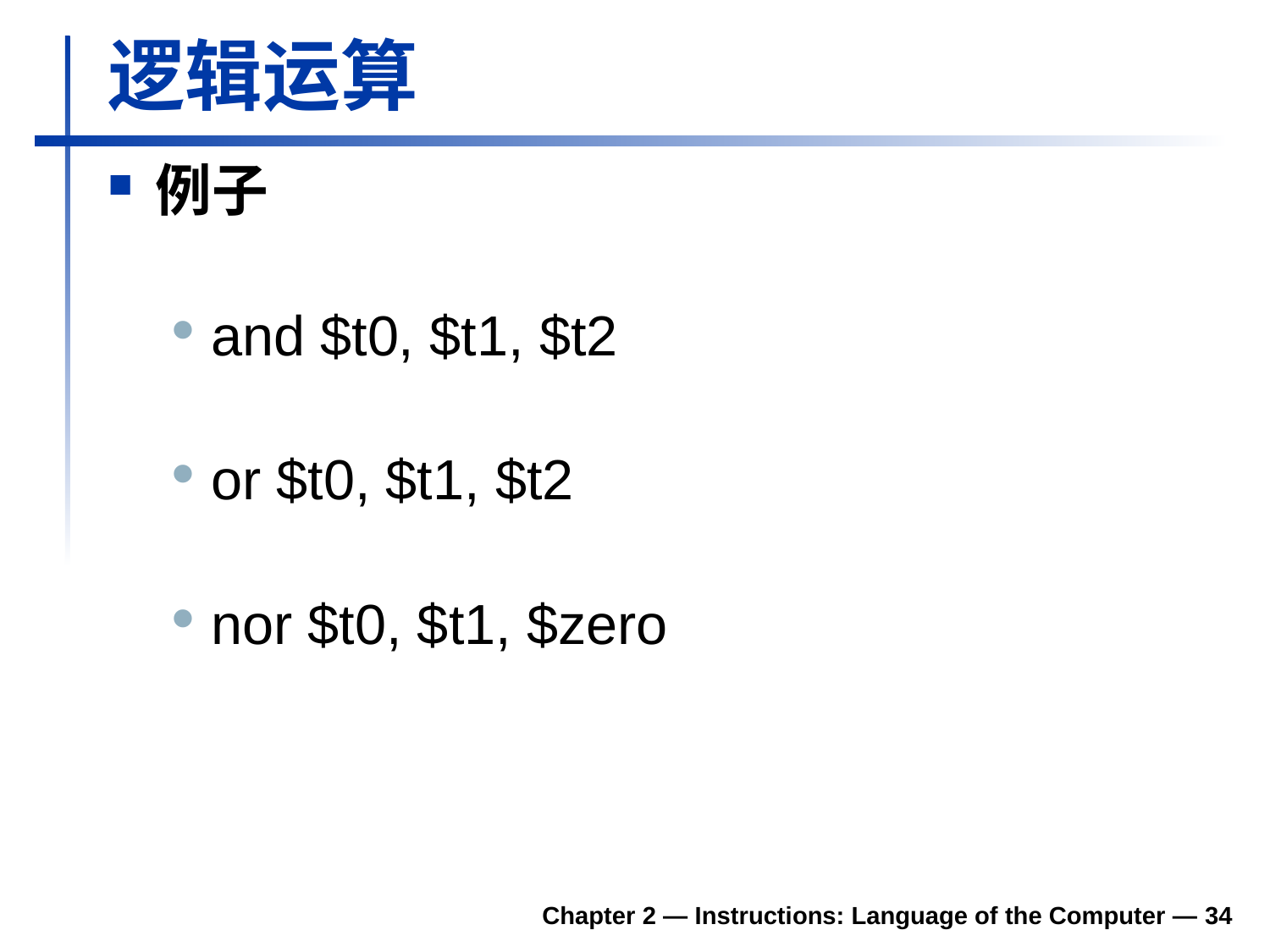

# 逻辑运算
例子

and $t0, $t1, $t2

or $t0, $t1, $t2

nor $t0, $t1, $zero
Chapter 2 — Instructions: Language of the Computer — 34